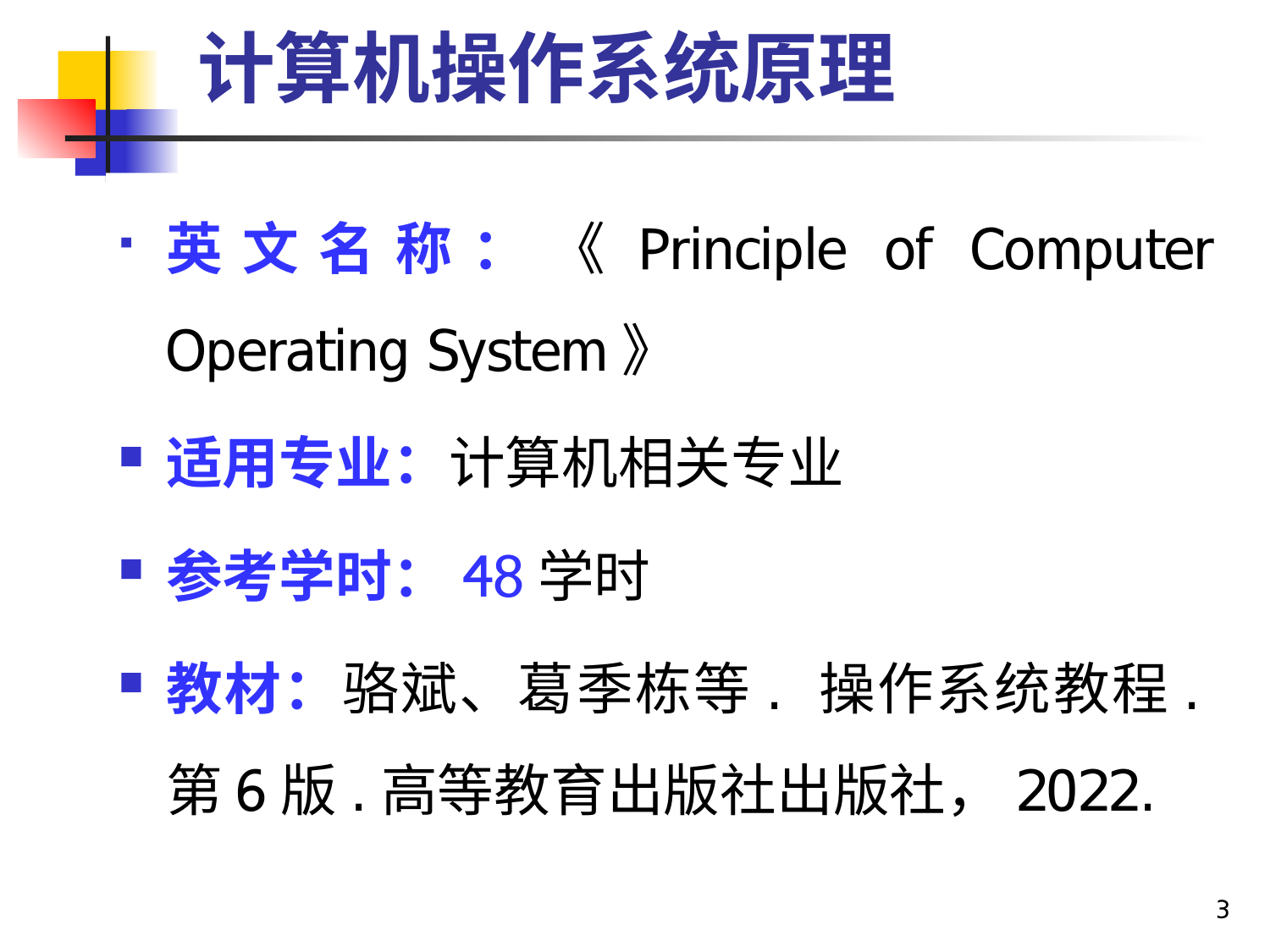

计算机操作系统原理
英文名称：《Principle of Computer Operating System》
适用专业：计算机相关专业
参考学时：48学时
教材：骆斌、葛季栋等. 操作系统教程.第6版.高等教育出版社出版社，2022.
3